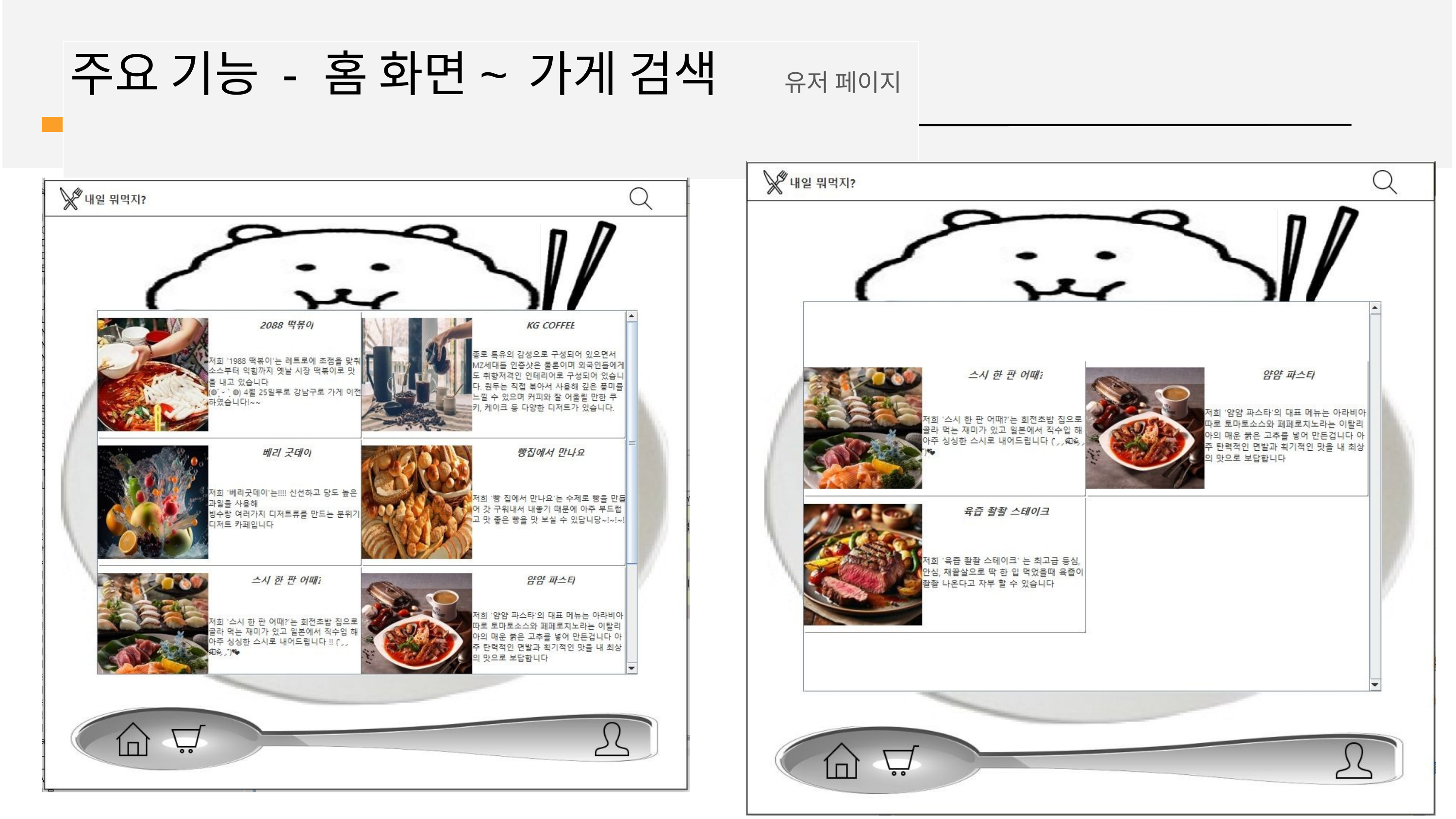

# 주요 기능 - 홈 화면~	가게 검색	유저 페이지